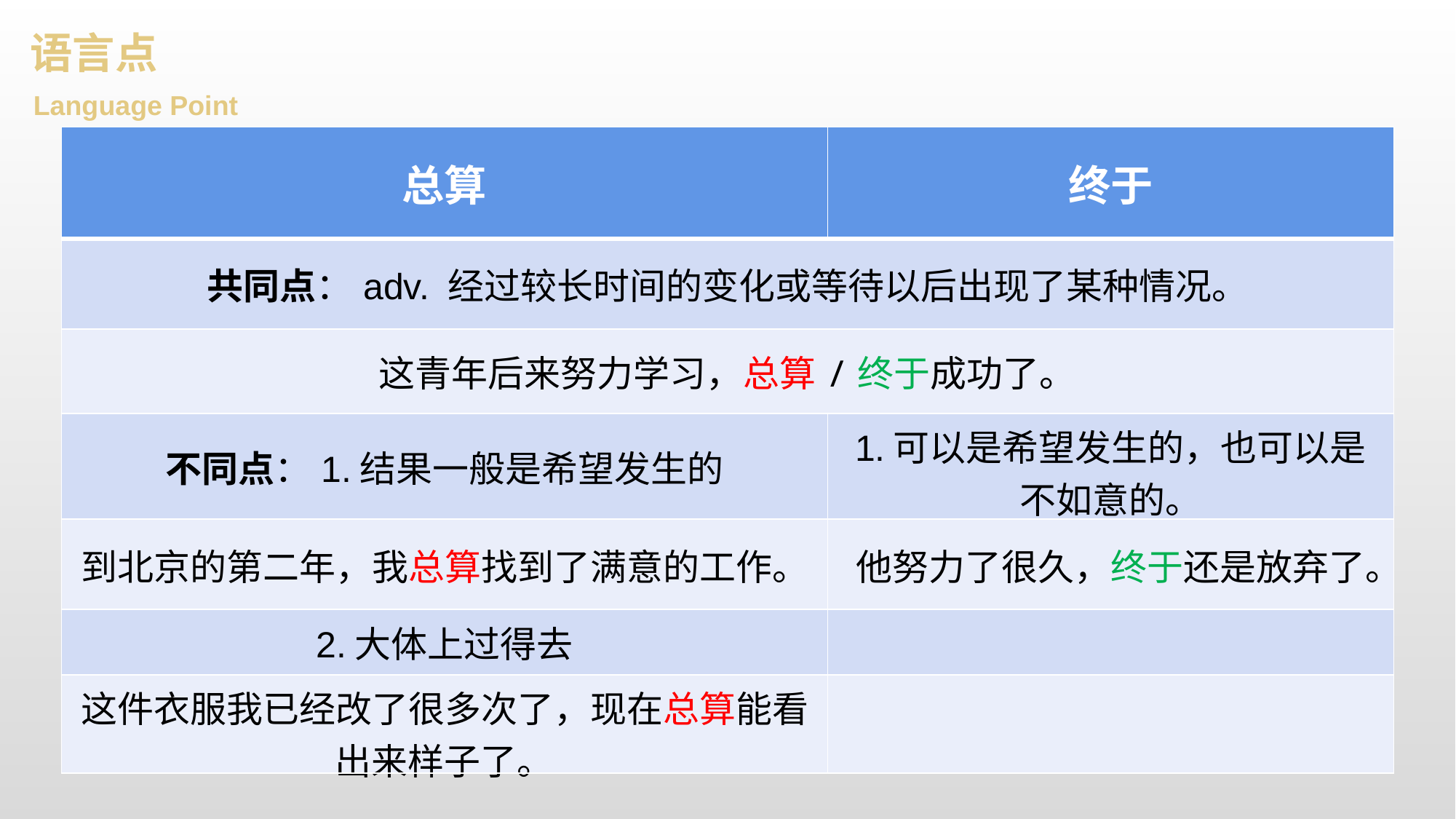

语言点
Language Point
| 总算 | 终于 |
| --- | --- |
| 共同点：adv. 经过较长时间的变化或等待以后出现了某种情况。 |  |
| 这青年后来努力学习，总算/终于成功了。 |  |
| 不同点：1.结果一般是希望发生的 | 1.可以是希望发生的，也可以是不如意的。 |
| 到北京的第二年，我总算找到了满意的工作。 | 他努力了很久，终于还是放弃了。 |
| 2.大体上过得去 |  |
| 这件衣服我已经改了很多次了，现在总算能看出来样子了。 |  |